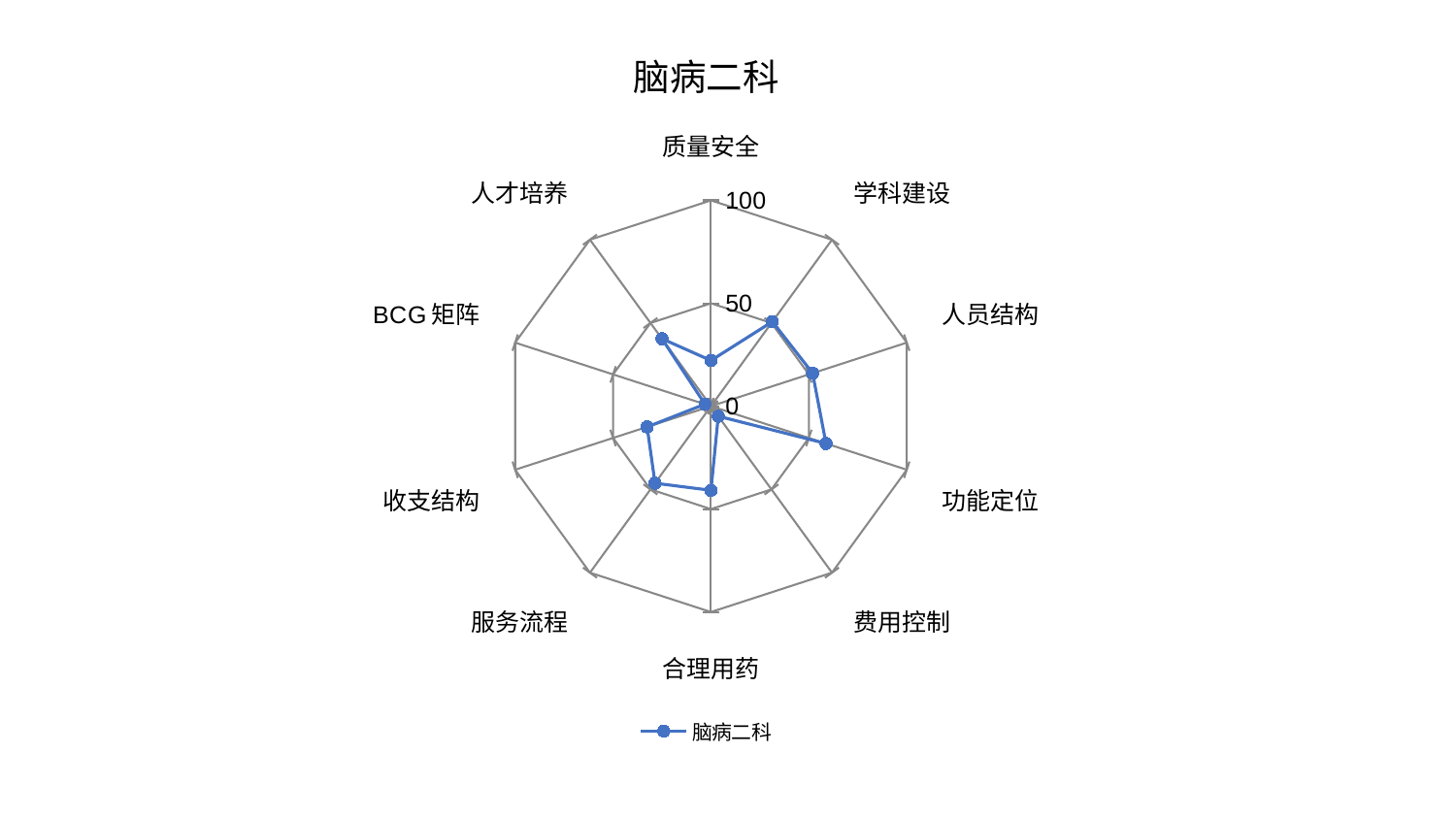

### Chart: 脑病二科

| Category | 脑病二科 |
|---|---|
| 质量安全 | 22.193507887778956 |
| 学科建设 | 50.76557616446769 |
| 人员结构 | 51.91169207815858 |
| 功能定位 | 58.75641419750594 |
| 费用控制 | 6.052591675004851 |
| 合理用药 | 40.87128987719897 |
| 服务流程 | 46.25236505670881 |
| 收支结构 | 32.637464469503456 |
| BCG矩阵 | 3.079768209983074 |
| 人才培养 | 40.5304354621333 |
139